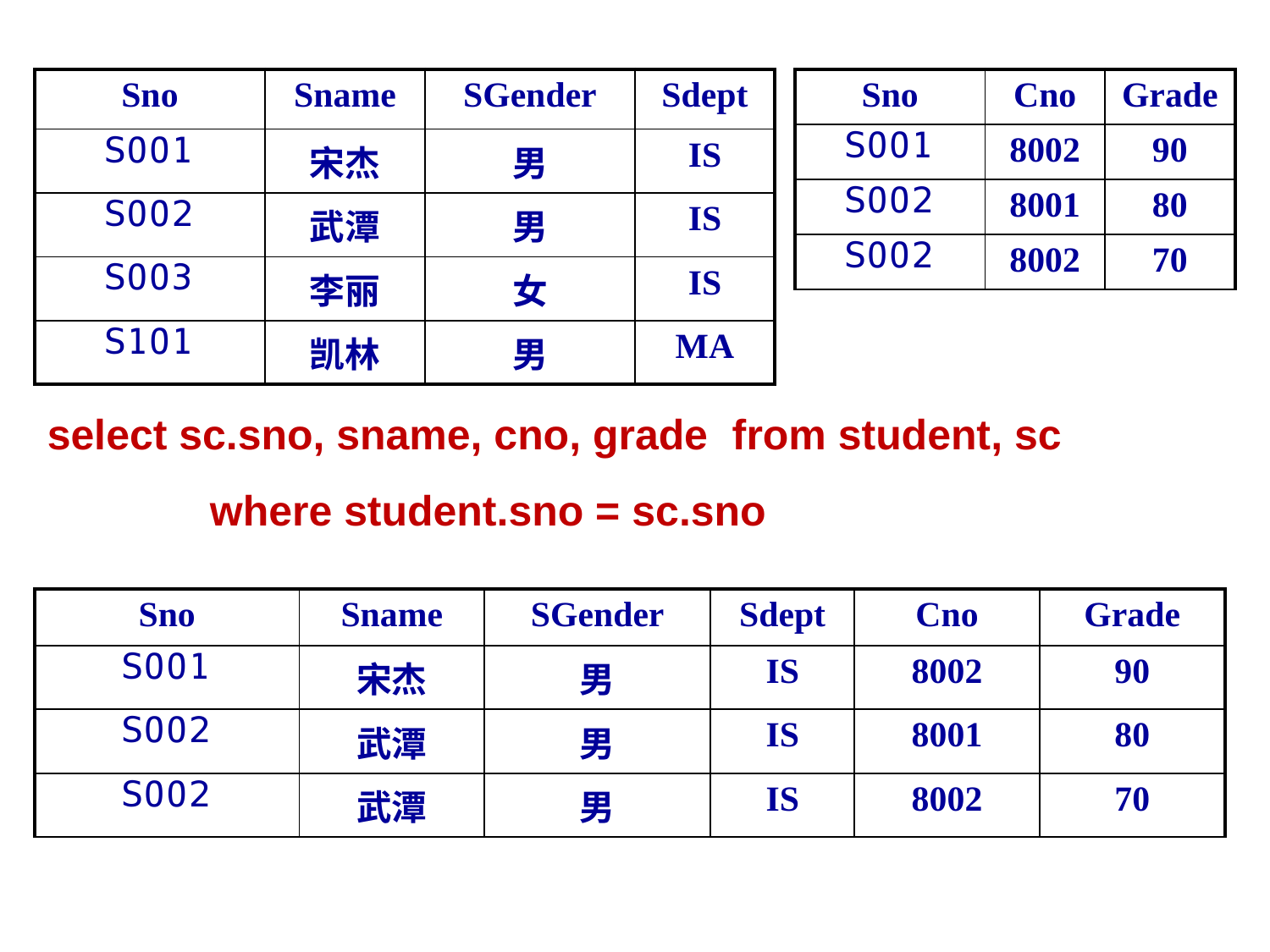

| Sno | Sname | SGender | Sdept |
| --- | --- | --- | --- |
| S001 | 宋杰 | 男 | IS |
| S002 | 武潭 | 男 | IS |
| S003 | 李丽 | 女 | IS |
| S101 | 凯林 | 男 | MA |
| Sno | Cno | Grade |
| --- | --- | --- |
| S001 | 8002 | 90 |
| S002 | 8001 | 80 |
| S002 | 8002 | 70 |
select sc.sno, sname, cno, grade  from student, sc
	   where student.sno = sc.sno
| Sno | Sname | SGender | Sdept | Cno | Grade |
| --- | --- | --- | --- | --- | --- |
| S001 | 宋杰 | 男 | IS | 8002 | 90 |
| S002 | 武潭 | 男 | IS | 8001 | 80 |
| S002 | 武潭 | 男 | IS | 8002 | 70 |